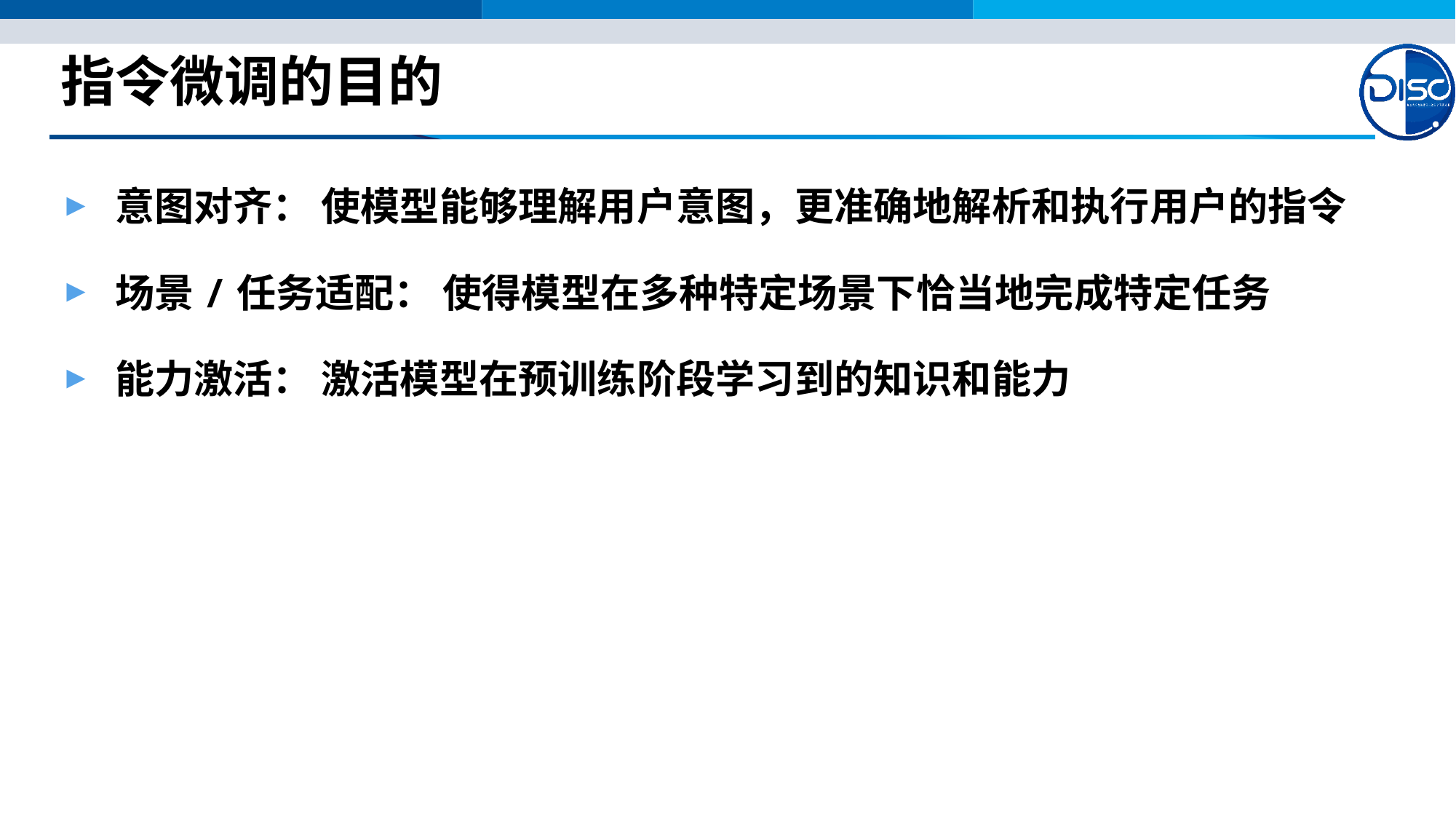

# 指令微调的目的
意图对齐： 使模型能够理解用户意图，更准确地解析和执行用户的指令
场景/任务适配： 使得模型在多种特定场景下恰当地完成特定任务
能力激活： 激活模型在预训练阶段学习到的知识和能力